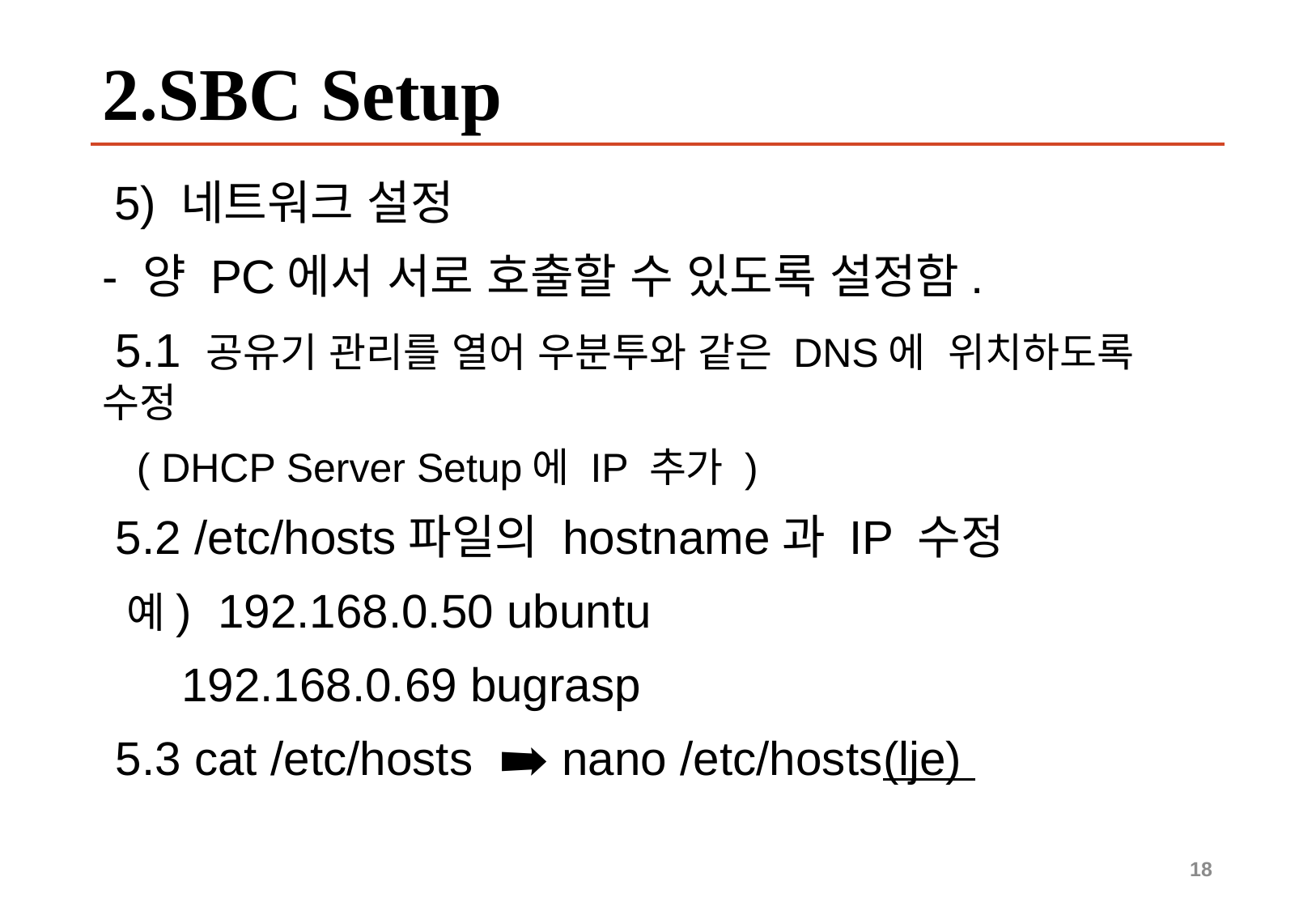

# 2.SBC Setup
 5) 네트워크 설정
- 양 PC에서 서로 호출할 수 있도록 설정함.
 5.1 공유기 관리를 열어 우분투와 같은 DNS에  위치하도록 수정
   ( DHCP Server Setup에 IP 추가 )
 5.2 /etc/hosts파일의 hostname과 IP 수정
 예)  192.168.0.50 ubuntu
      192.168.0.69 bugrasp
 5.3 cat /etc/hosts  ➡ nano /etc/hosts(lje)

18